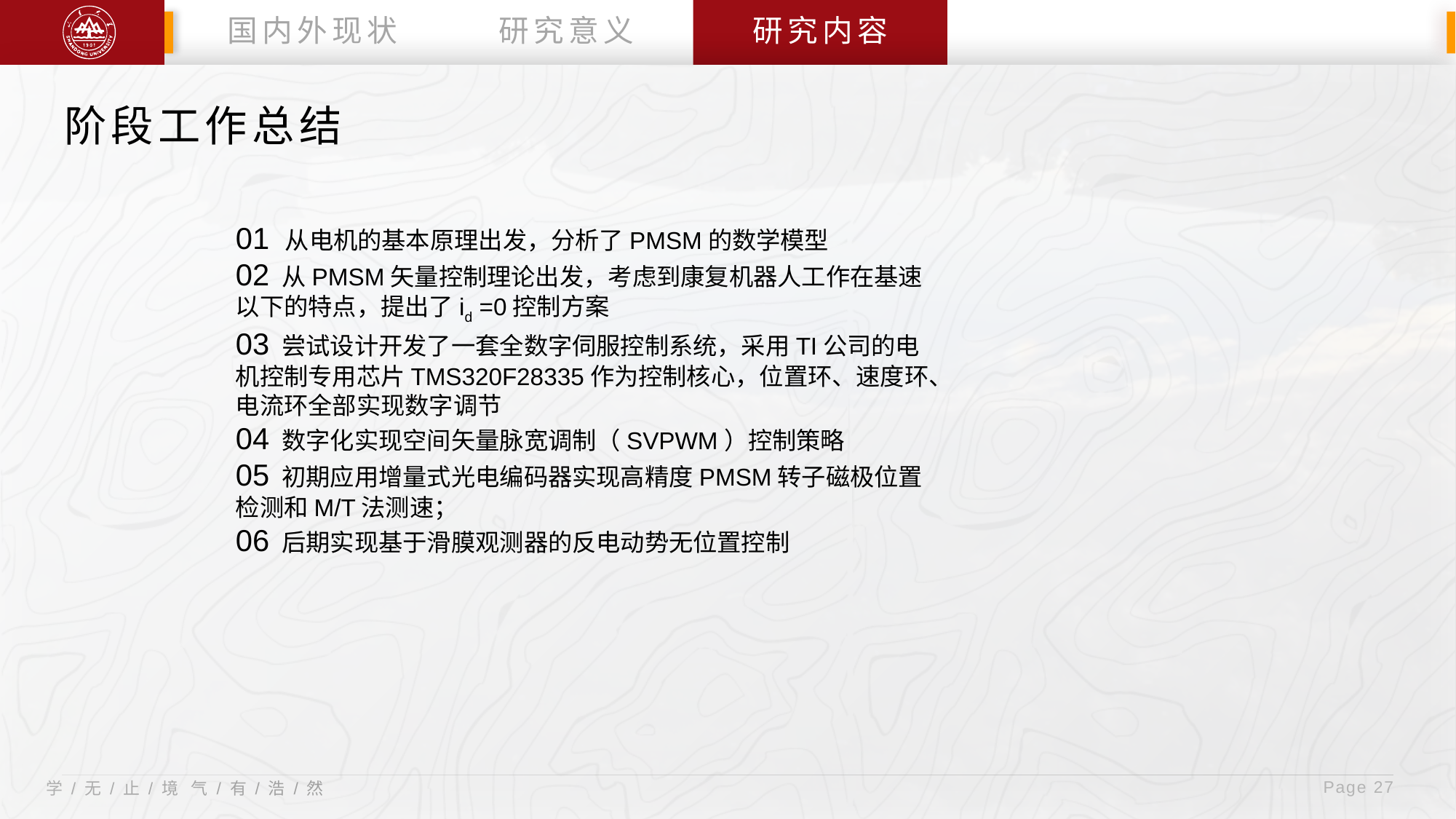

国内外现状
研究意义
研究内容

阶段工作总结
01 从电机的基本原理出发，分析了PMSM的数学模型
02 从PMSM矢量控制理论出发，考虑到康复机器人工作在基速以下的特点，提出了id =0控制方案
03 尝试设计开发了一套全数字伺服控制系统，采用TI公司的电机控制专用芯片TMS320F28335作为控制核心，位置环、速度环、电流环全部实现数字调节
04 数字化实现空间矢量脉宽调制（SVPWM）控制策略
05 初期应用增量式光电编码器实现高精度PMSM转子磁极位置检测和M/T法测速；
06 后期实现基于滑膜观测器的反电动势无位置控制
  Page 27